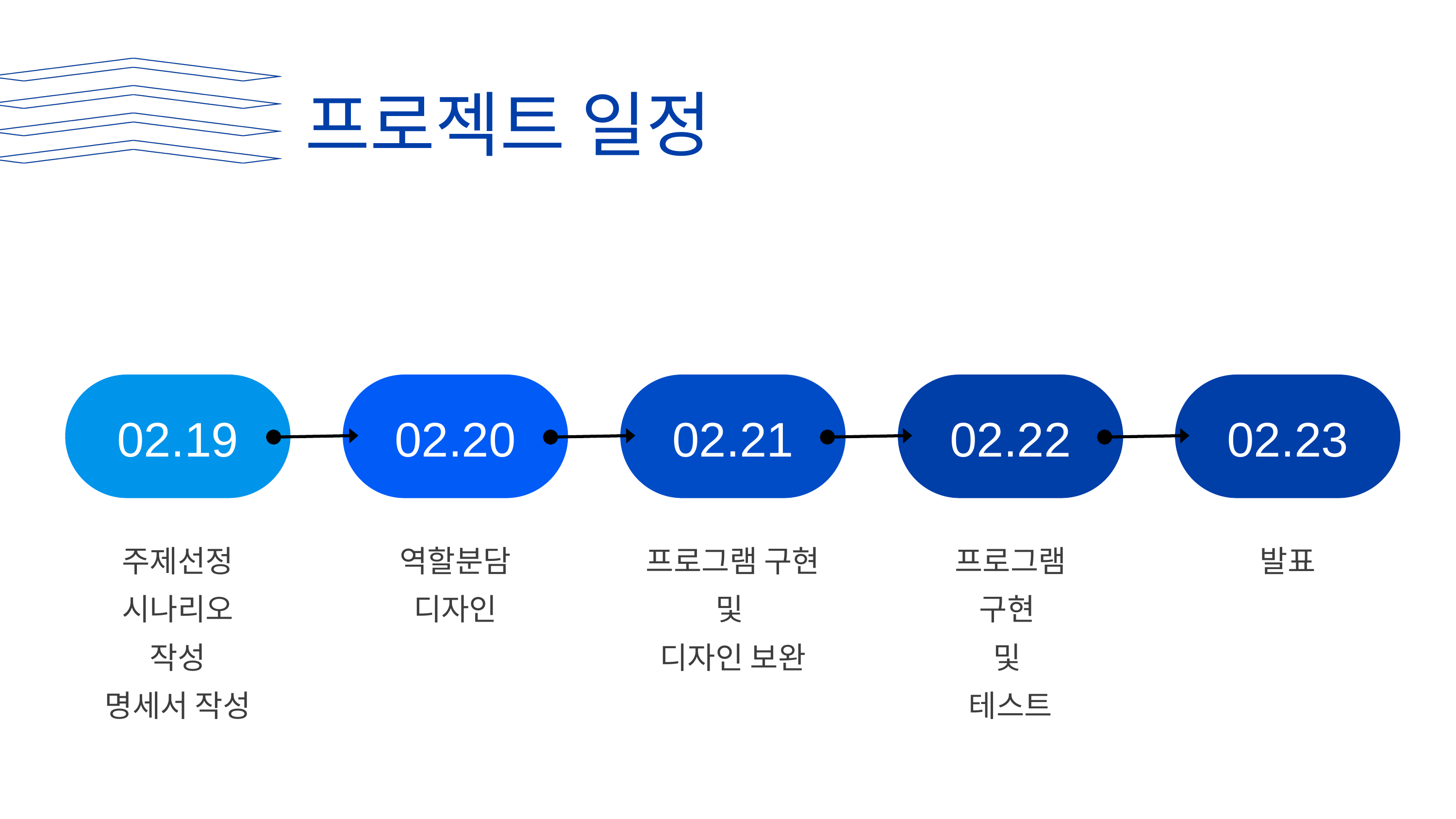

프로젝트 일정

02.19
02.20
02.21
02.22
02.23

주제선정
시나리오 작성
명세서 작성
역할분담
디자인
프로그램 구현
및
디자인 보완

프로그램 구현
및
테스트
발표